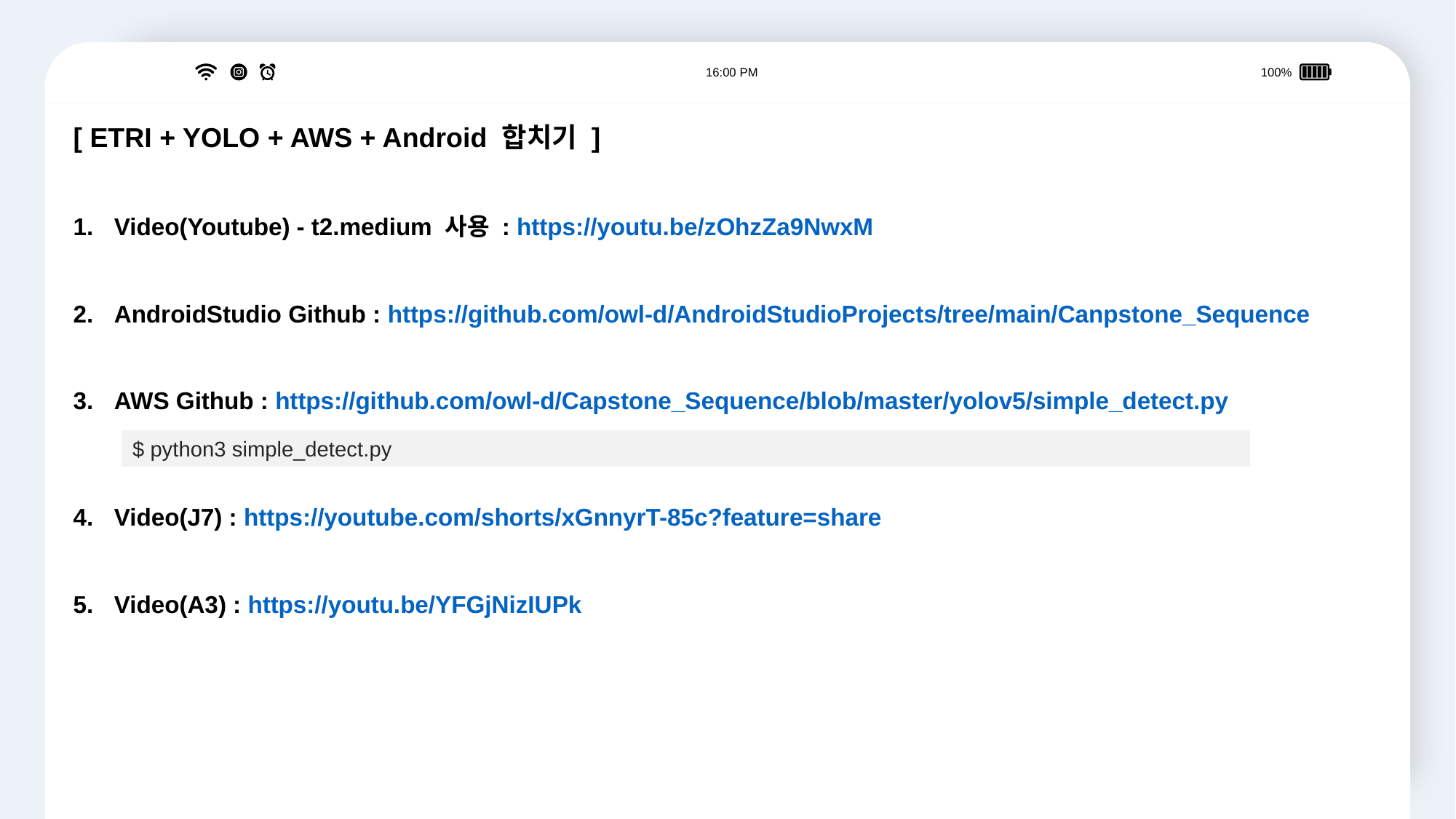

16:00 PM
100%

[ ETRI + YOLO + AWS + Android 합치기 ]

Video(Youtube) - t2.medium 사용 : https://youtu.be/zOhzZa9NwxM

AndroidStudio Github : https://github.com/owl-d/AndroidStudioProjects/tree/main/Canpstone_Sequence

AWS Github : https://github.com/owl-d/Capstone_Sequence/blob/master/yolov5/simple_detect.py

Video(J7) : https://youtube.com/shorts/xGnnyrT-85c?feature=share

Video(A3) : https://youtu.be/YFGjNizIUPk

$ python3 simple_detect.py